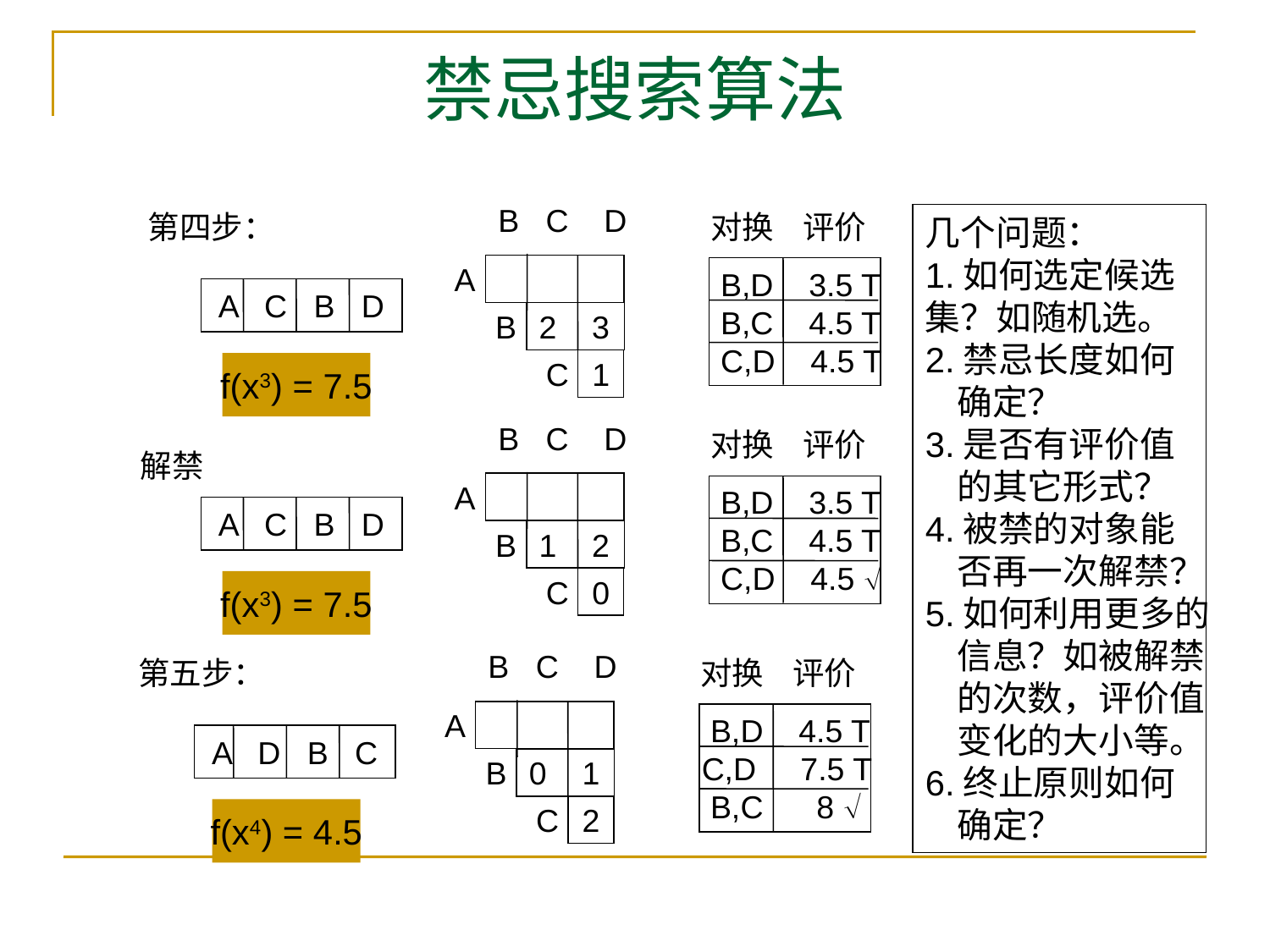

# 禁忌搜索算法
B   C    D
A

B
2    3
C
1

对换    评价
 B,D    3.5 T
 B,C    4.5 T
 C,D    4.5 T

A   C   B   D

f(x3) = 7.5
第四步：
几个问题：
1.如何选定候选
集？如随机选。
2.禁忌长度如何
   确定？
3.是否有评价值
   的其它形式？
4.被禁的对象能
   否再一次解禁？
5.如何利用更多的
   信息？如被解禁
   的次数，评价值
   变化的大小等。
6.终止原则如何
   确定？
B   C    D
A

B
1    2
C
0

对换    评价
 B,D    3.5 T
 B,C    4.5 T
 C,D    4.5 √

A   C   B   D

f(x3) = 7.5
解禁
B   C    D
A

B
0    1
C
2

对换    评价
 B,D    4.5 T
C,D     7.5 T
 B,C      8 √

A   D   B   C

f(x4) = 4.5
第五步：